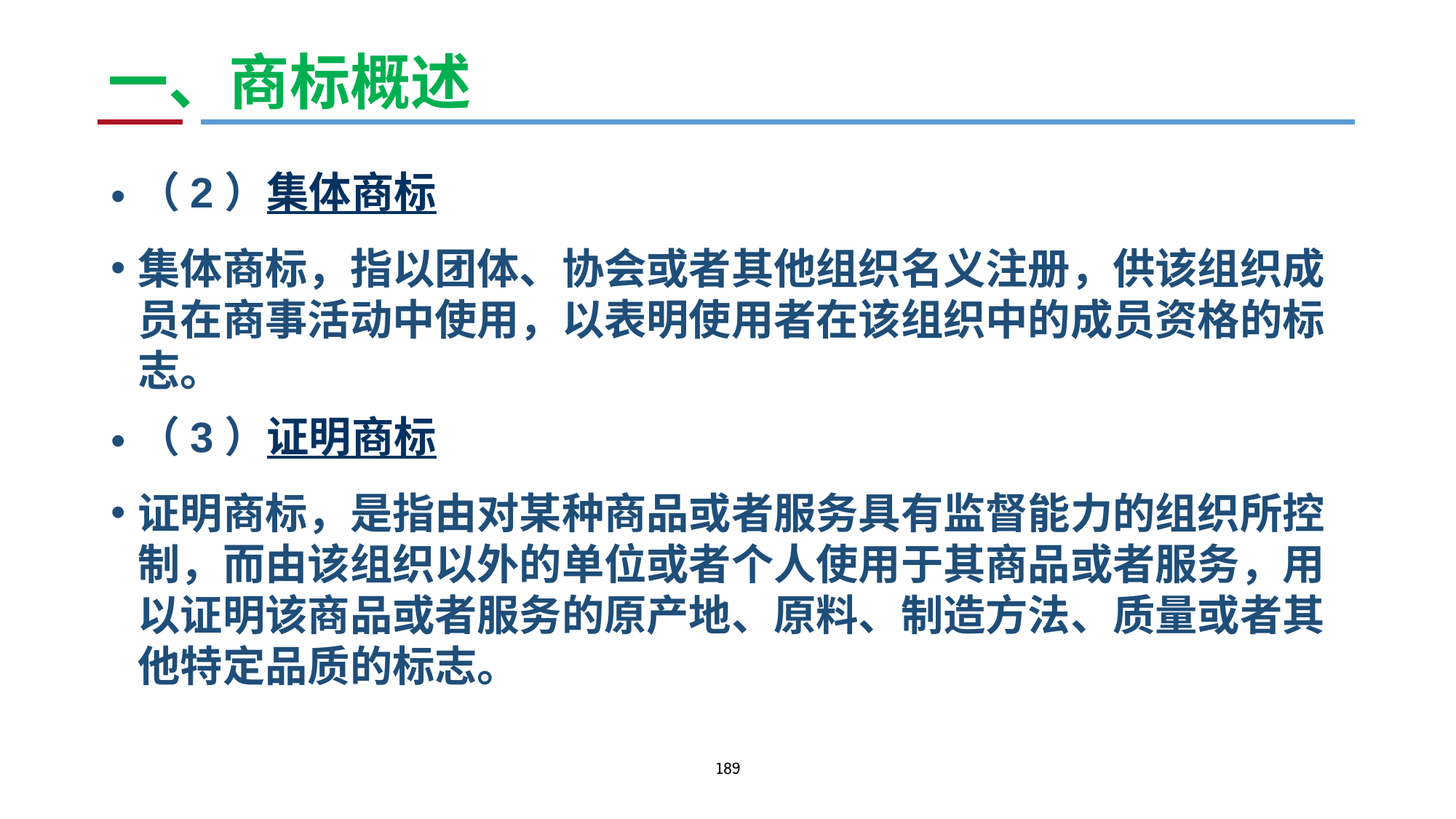

# 一、商标概述
（2）集体商标
集体商标，指以团体、协会或者其他组织名义注册，供该组织成员在商事活动中使用，以表明使用者在该组织中的成员资格的标志。
（3）证明商标
证明商标，是指由对某种商品或者服务具有监督能力的组织所控制，而由该组织以外的单位或者个人使用于其商品或者服务，用以证明该商品或者服务的原产地、原料、制造方法、质量或者其他特定品质的标志。

189